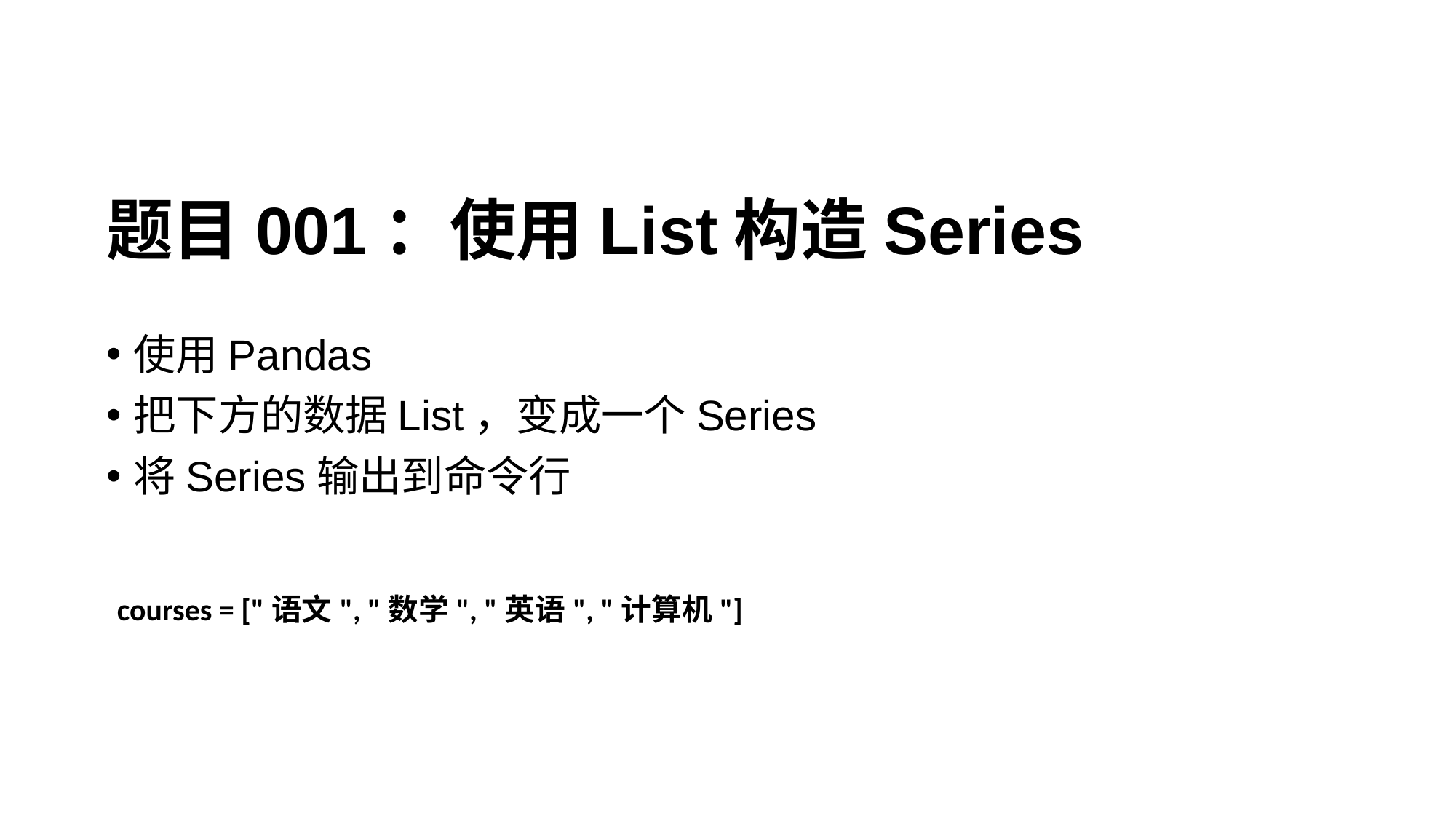

# 题目001：使用List构造Series
使用Pandas
把下方的数据List，变成一个Series
将Series输出到命令行
courses = ["语文", "数学", "英语", "计算机"]